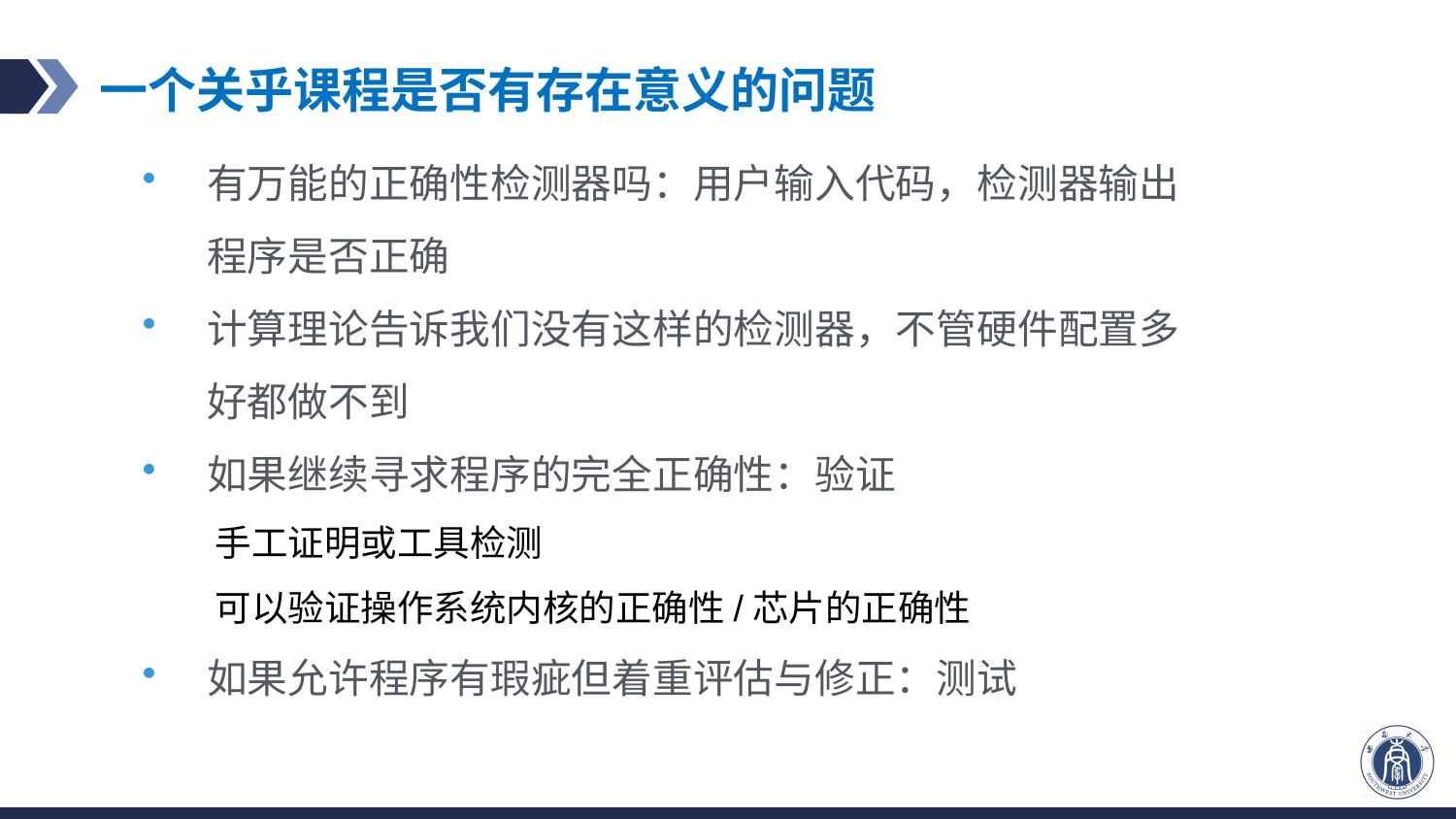

# 一个关乎课程是否有存在意义的问题
有万能的正确性检测器吗：用户输入代码，检测器输出程序是否正确
计算理论告诉我们没有这样的检测器，不管硬件配置多好都做不到
如果继续寻求程序的完全正确性：验证
手工证明或工具检测
可以验证操作系统内核的正确性/芯片的正确性
如果允许程序有瑕疵但着重评估与修正：测试